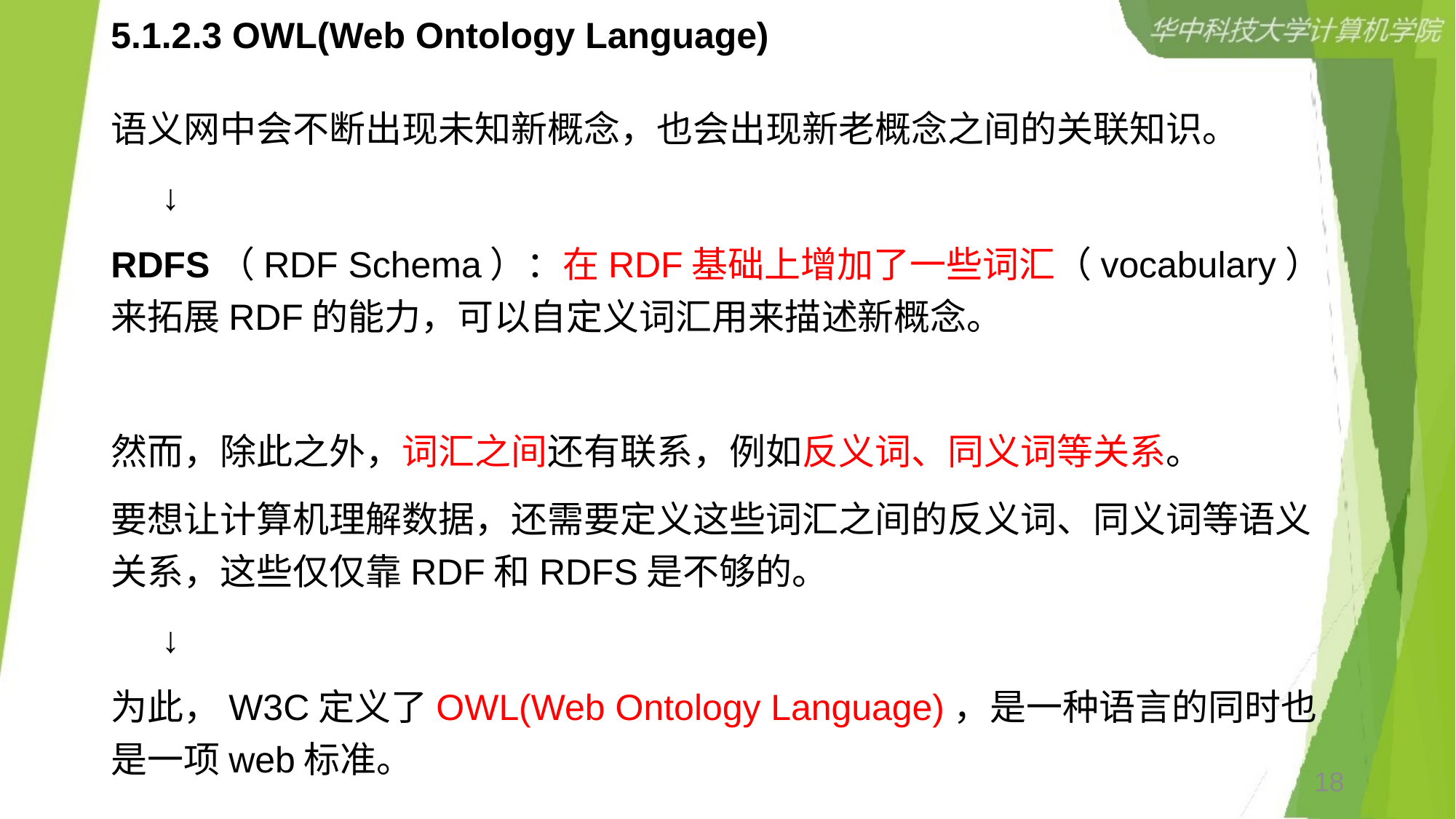

# 5.1.2.3 OWL(Web Ontology Language)
语义网中会不断出现未知新概念，也会出现新老概念之间的关联知识。
     ↓
RDFS（RDF Schema）：在RDF基础上增加了一些词汇（vocabulary）来拓展RDF的能力，可以自定义词汇用来描述新概念。

然而，除此之外，词汇之间还有联系，例如反义词、同义词等关系。
要想让计算机理解数据，还需要定义这些词汇之间的反义词、同义词等语义关系，这些仅仅靠RDF和RDFS是不够的。
     ↓
为此，W3C定义了OWL(Web Ontology Language)，是一种语言的同时也是一项web标准。
18